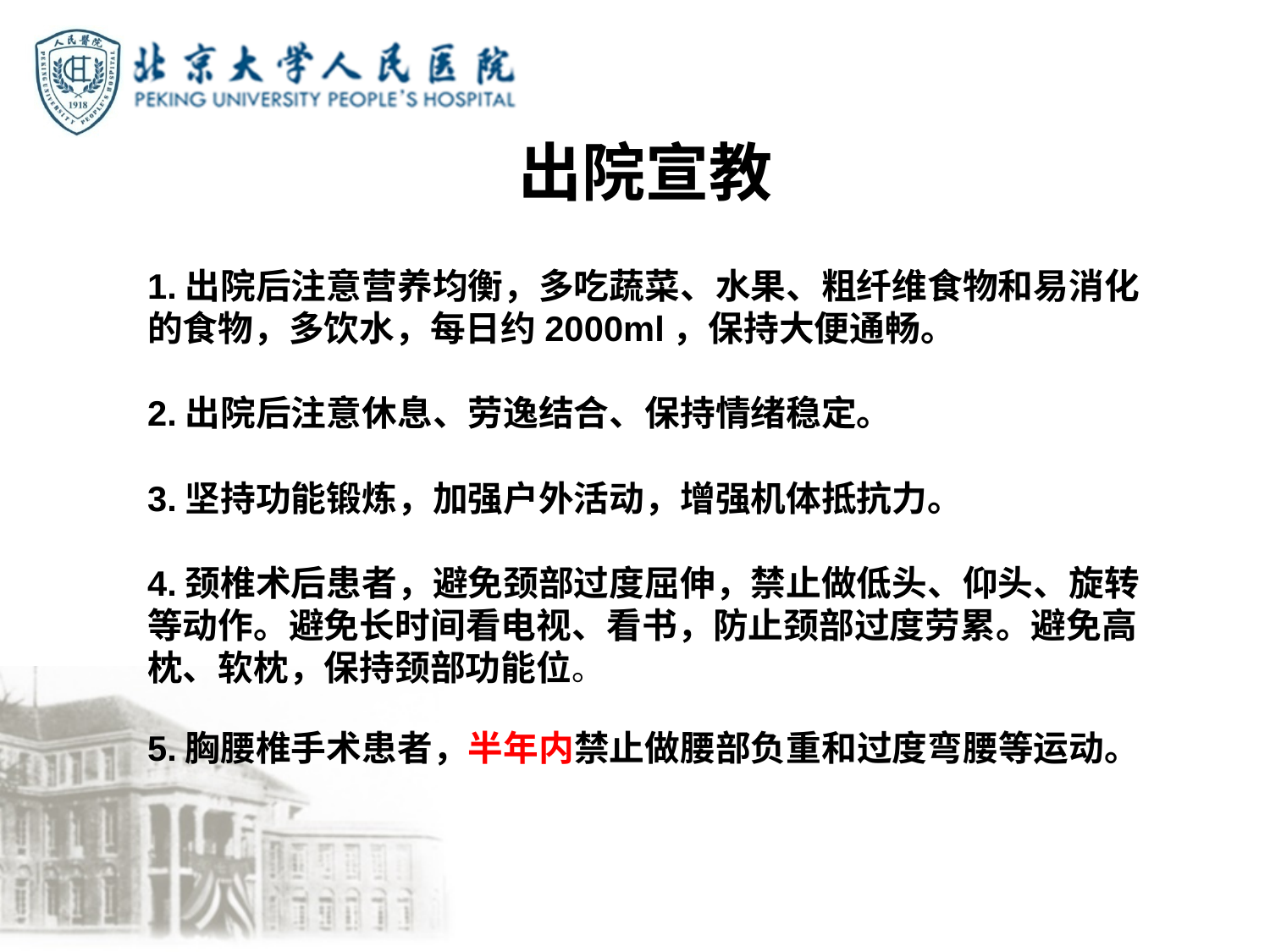

出院宣教
1.出院后注意营养均衡，多吃蔬菜、水果、粗纤维食物和易消化的食物，多饮水，每日约2000ml，保持大便通畅。

2.出院后注意休息、劳逸结合、保持情绪稳定。

3.坚持功能锻炼，加强户外活动，增强机体抵抗力。

4.颈椎术后患者，避免颈部过度屈伸，禁止做低头、仰头、旋转等动作。避免长时间看电视、看书，防止颈部过度劳累。避免高枕、软枕，保持颈部功能位。

5.胸腰椎手术患者，半年内禁止做腰部负重和过度弯腰等运动。